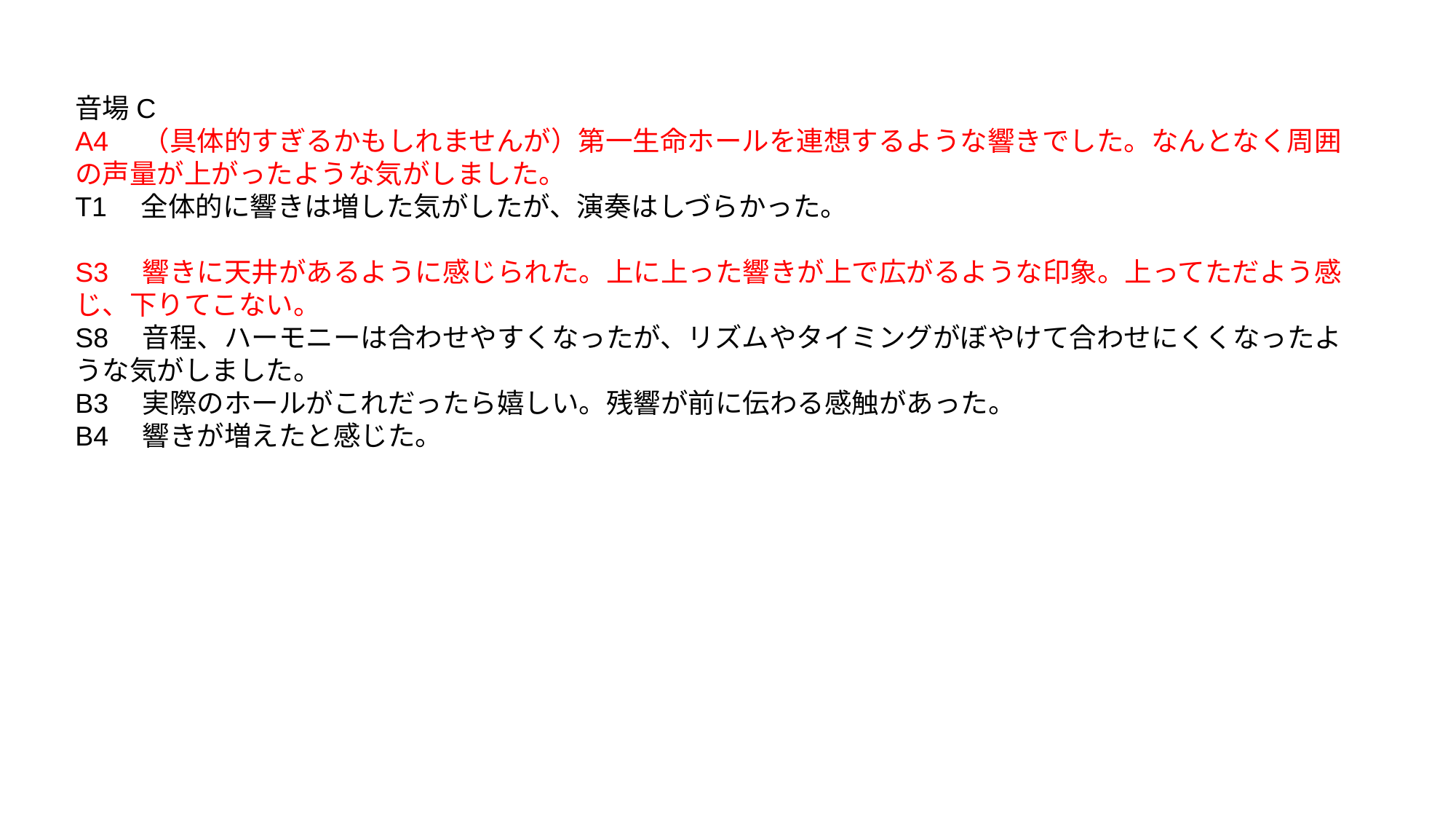

音場C
A4　（具体的すぎるかもしれませんが）第一生命ホールを連想するような響きでした。なんとなく周囲の声量が上がったような気がしました。
T1　全体的に響きは増した気がしたが、演奏はしづらかった。

S3　響きに天井があるように感じられた。上に上った響きが上で広がるような印象。上ってただよう感じ、下りてこない。
S8　音程、ハーモニーは合わせやすくなったが、リズムやタイミングがぼやけて合わせにくくなったような気がしました。
B3　実際のホールがこれだったら嬉しい。残響が前に伝わる感触があった。
B4　響きが増えたと感じた。